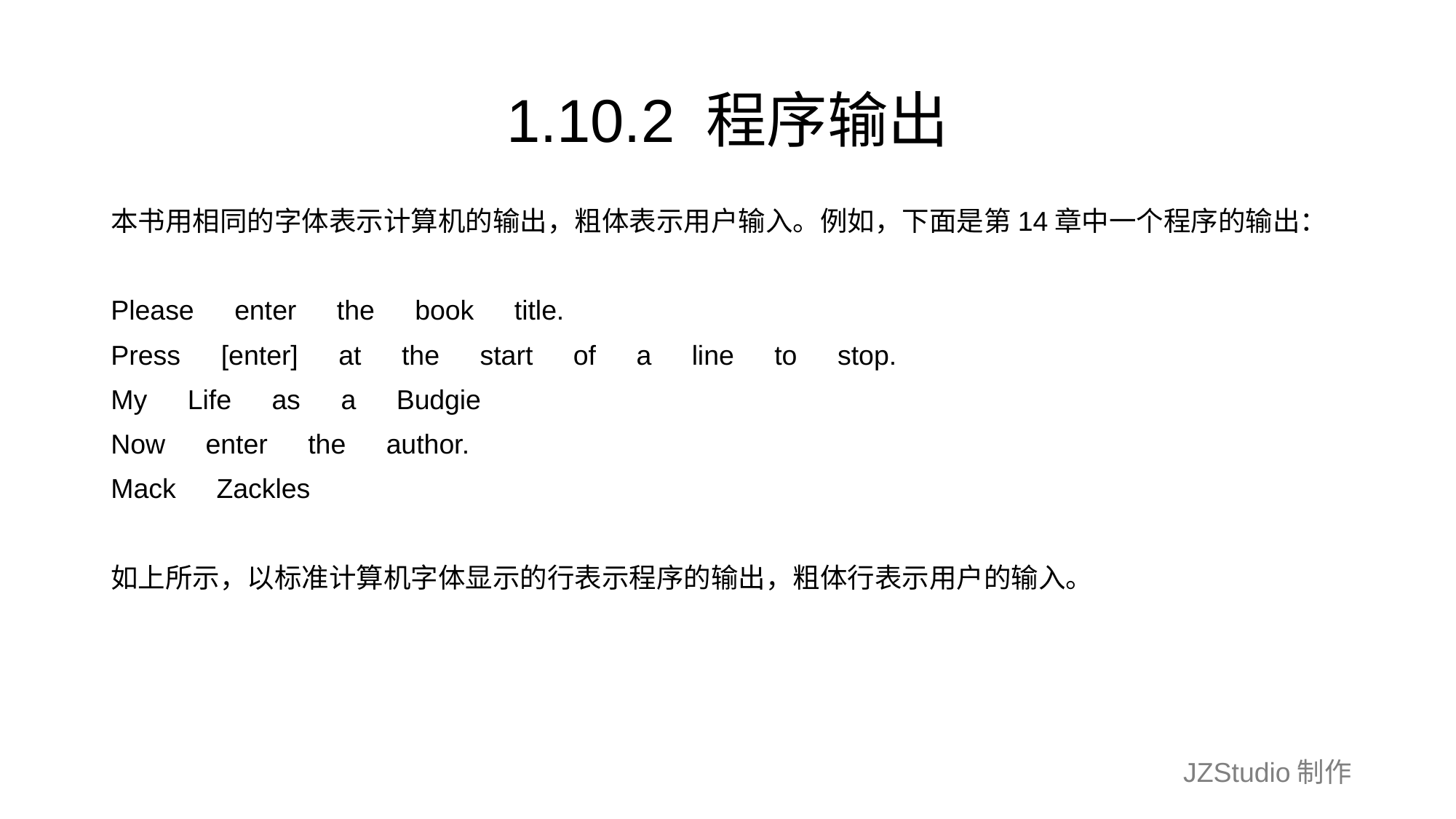

# 1.10.2 程序输出
本书用相同的字体表示计算机的输出，粗体表示用户输入。例如，下面是第14章中一个程序的输出：

Please　enter　the　book　title.
Press　[enter]　at　the　start　of　a　line　to　stop.
My　Life　as　a　Budgie
Now　enter　the　author.
Mack　Zackles

如上所示，以标准计算机字体显示的行表示程序的输出，粗体行表示用户的输入。